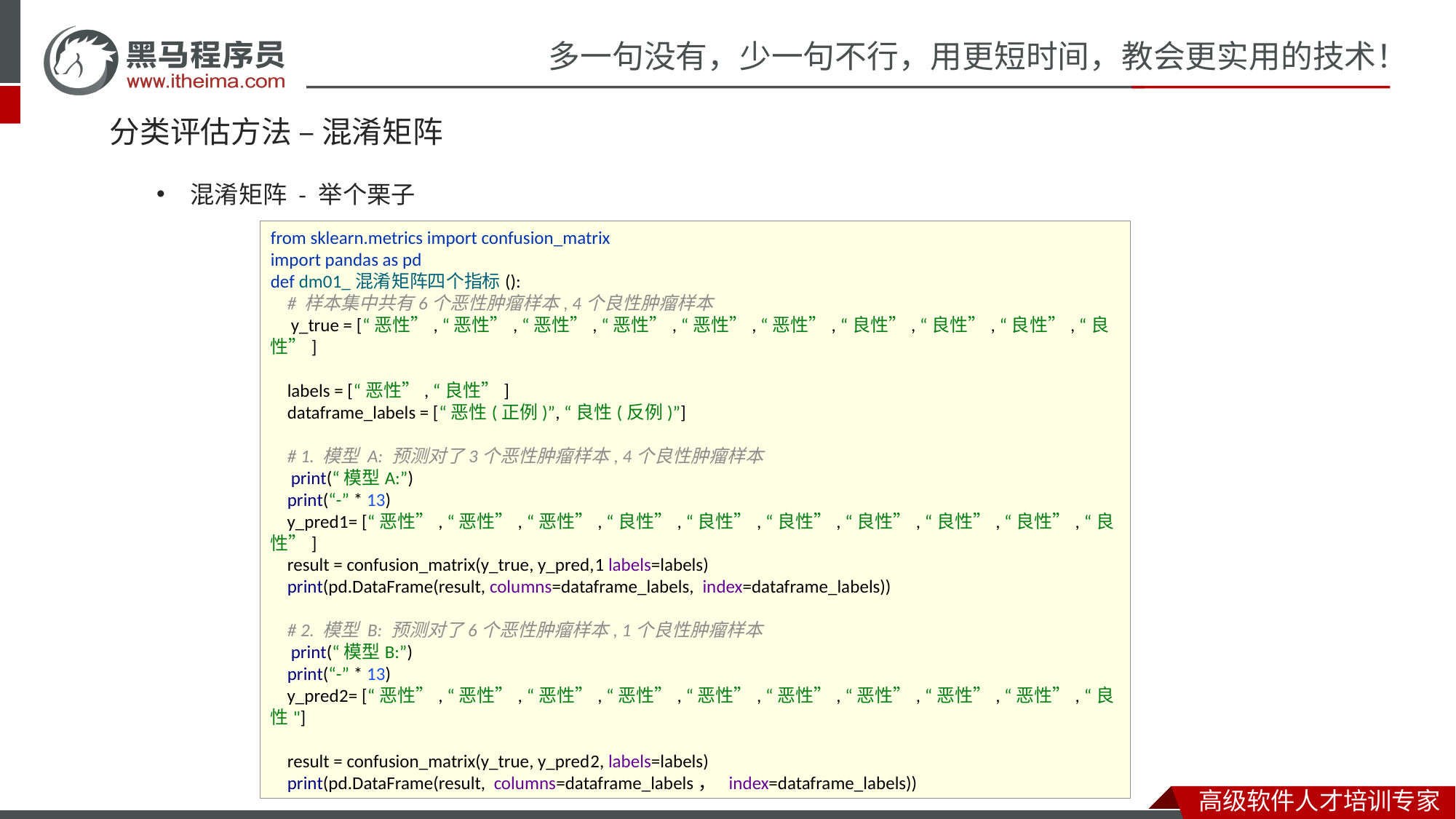

# 分类评估方法 – 混淆矩阵
混淆矩阵 - 举个栗子
from sklearn.metrics import confusion_matrix
import pandas as pd
def dm01_混淆矩阵四个指标():
    # 样本集中共有6个恶性肿瘤样本, 4个良性肿瘤样本
    y_true = [“恶性”, “恶性”, “恶性”, “恶性”, “恶性”, “恶性”, “良性”, “良性”, “良性”, “良性”]
    labels = [“恶性”, “良性”]
    dataframe_labels = [“恶性(正例)”, “良性(反例)”]
    # 1. 模型 A: 预测对了3个恶性肿瘤样本, 4个良性肿瘤样本
    print(“模型A:”)
    print(“-” * 13)
    y_pred1= [“恶性”, “恶性”, “恶性”, “良性”, “良性”, “良性”, “良性”, “良性”, “良性”, “良性”]
    result = confusion_matrix(y_true, y_pred,1 labels=labels)
    print(pd.DataFrame(result, columns=dataframe_labels,  index=dataframe_labels))
    # 2. 模型 B: 预测对了6个恶性肿瘤样本, 1个良性肿瘤样本
    print(“模型B:”)
    print(“-” * 13)
    y_pred2= [“恶性”, “恶性”, “恶性”, “恶性”, “恶性”, “恶性”, “恶性”, “恶性”, “恶性”, “良性"]
    result = confusion_matrix(y_true, y_pred2, labels=labels)
    print(pd.DataFrame(result,  columns=dataframe_labels，  index=dataframe_labels))